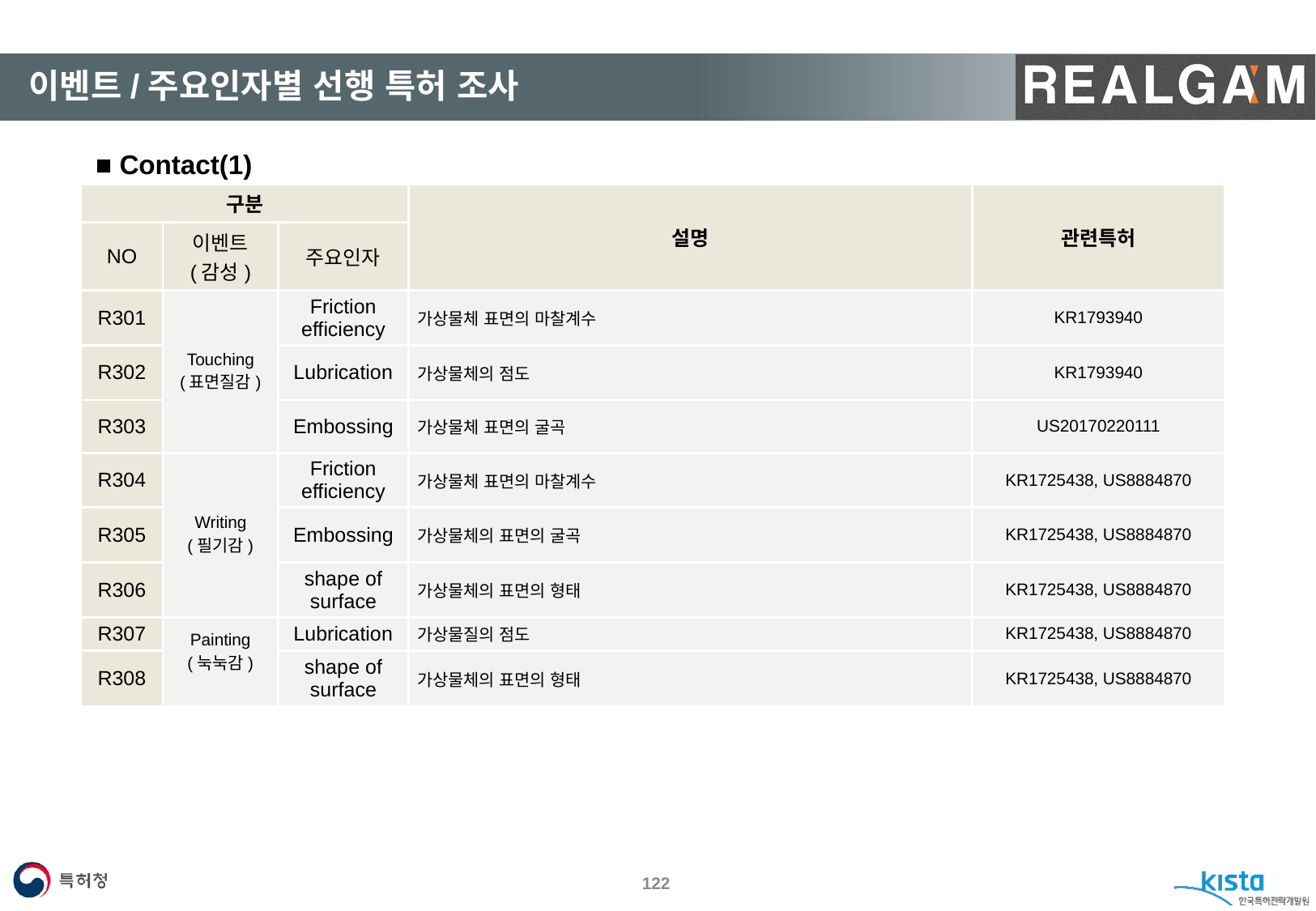

#
이벤트/주요인자별 선행 특허 조사

■ Contact(1)
| 구분 |  |  | 설명 | 관련특허 |
| --- | --- | --- | --- | --- |
| NO | 이벤트 (감성) | 주요인자 |  |  |
| R301 | Touching (표면질감) | Friction efficiency | 가상물체 표면의 마찰계수 | KR1793940 |
| R302 |  | Lubrication | 가상물체의 점도 | KR1793940 |
| R303 |  | Embossing | 가상물체 표면의 굴곡 | US20170220111 |
| R304 | Writing (필기감) | Friction efficiency | 가상물체 표면의 마찰계수 | KR1725438, US8884870 |
| R305 |  | Embossing | 가상물체의 표면의 굴곡 | KR1725438, US8884870 |
| R306 |  | shape of surface | 가상물체의 표면의 형태 | KR1725438, US8884870 |
| R307 | Painting (눅눅감) | Lubrication | 가상물질의 점도 | KR1725438, US8884870 |
| R308 |  | shape of surface | 가상물체의 표면의 형태 | KR1725438, US8884870 |